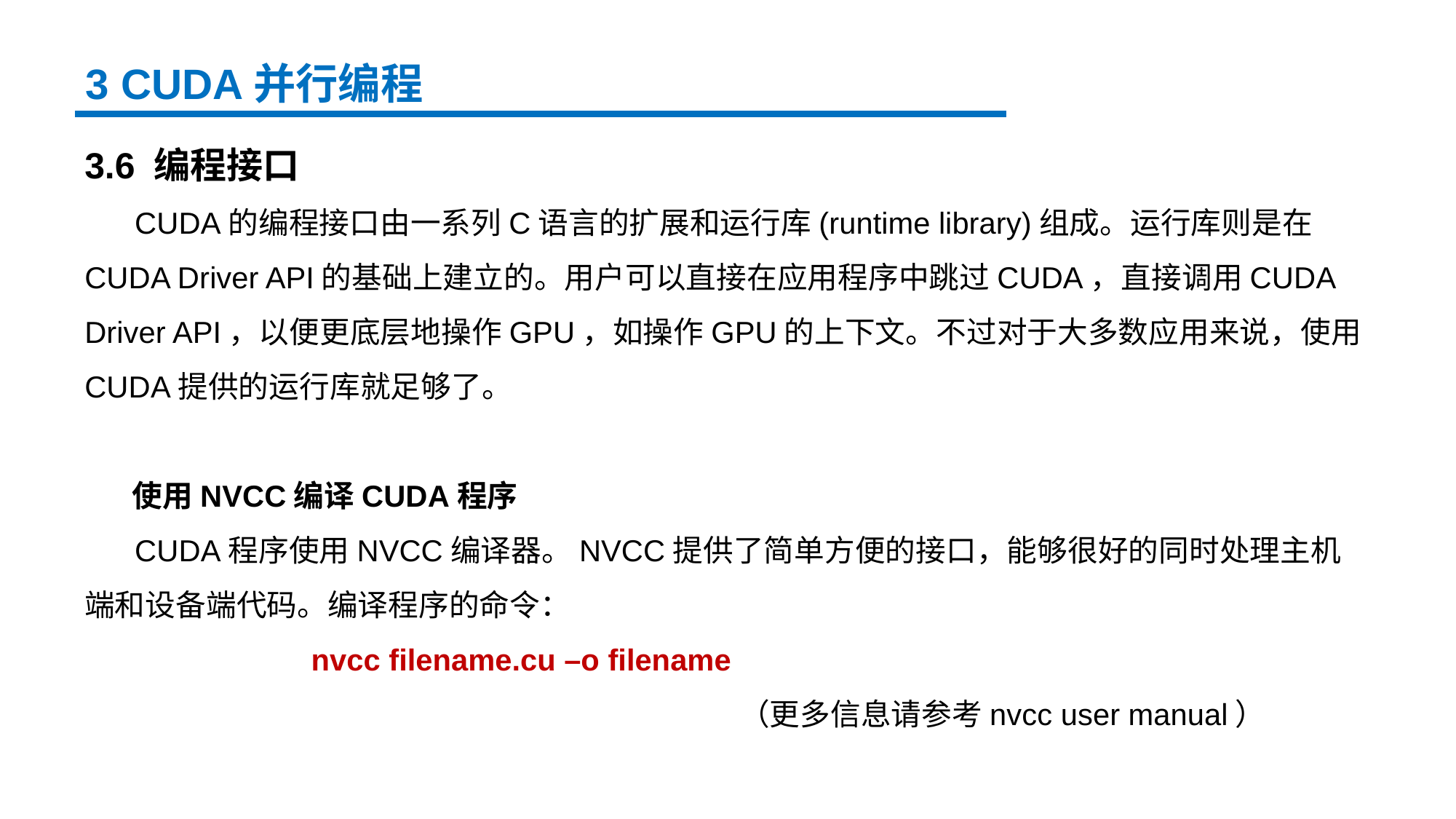

3 CUDA并行编程
3.6 编程接口
      CUDA的编程接口由一系列C语言的扩展和运行库(runtime library)组成。运行库则是在CUDA Driver API的基础上建立的。用户可以直接在应用程序中跳过CUDA，直接调用CUDA Driver API，以便更底层地操作GPU，如操作GPU的上下文。不过对于大多数应用来说，使用CUDA提供的运行库就足够了。

      使用NVCC编译CUDA程序
      CUDA程序使用NVCC编译器。NVCC提供了简单方便的接口，能够很好的同时处理主机端和设备端代码。编译程序的命令：
		 nvcc filename.cu –o filename
						（更多信息请参考nvcc user manual）